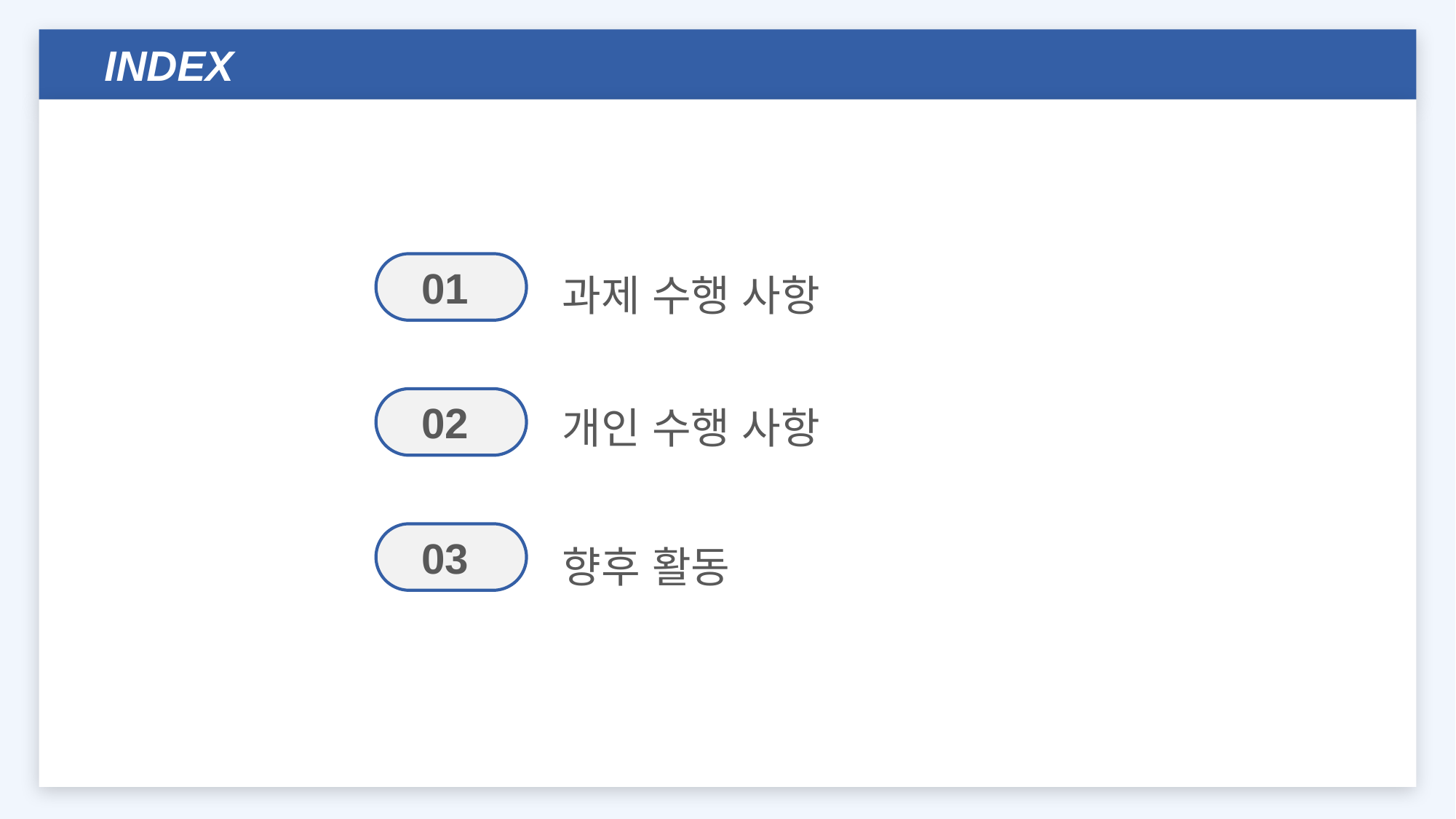

INDEX

과제 수행 사항
01
개인 수행 사항
02
향후 활동
03